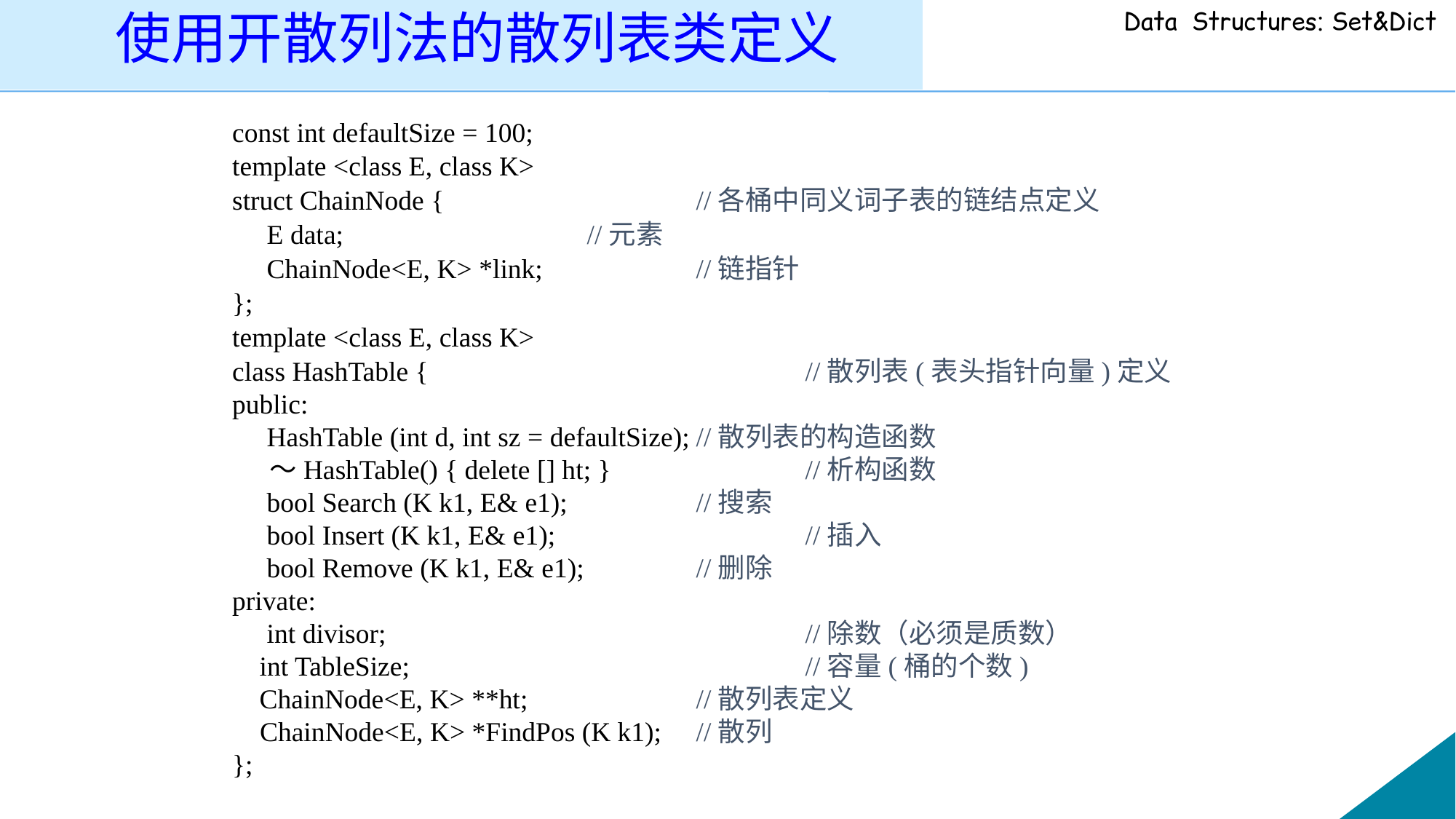

# 使用开散列法的散列表类定义
const int defaultSize = 100;
template <class E, class K>
struct ChainNode {			//各桶中同义词子表的链结点定义
     E data;	   	 	//元素
     ChainNode<E, K> *link;  		//链指针
};
template <class E, class K>
class HashTable {	       			//散列表(表头指针向量)定义
public:
     HashTable (int d, int sz = defaultSize);	//散列表的构造函数
     ～HashTable() { delete [] ht; }	    	//析构函数
     bool Search (K k1, E& e1);		//搜索
     bool Insert (K k1, E& e1);		    	//插入
     bool Remove (K k1, E& e1);	    	//删除
private:
     int divisor;		       		//除数（必须是质数）
	int TableSize;		       		//容量(桶的个数)
	ChainNode<E, K> **ht;    		//散列表定义
    ChainNode<E, K> *FindPos (K k1);	//散列
};